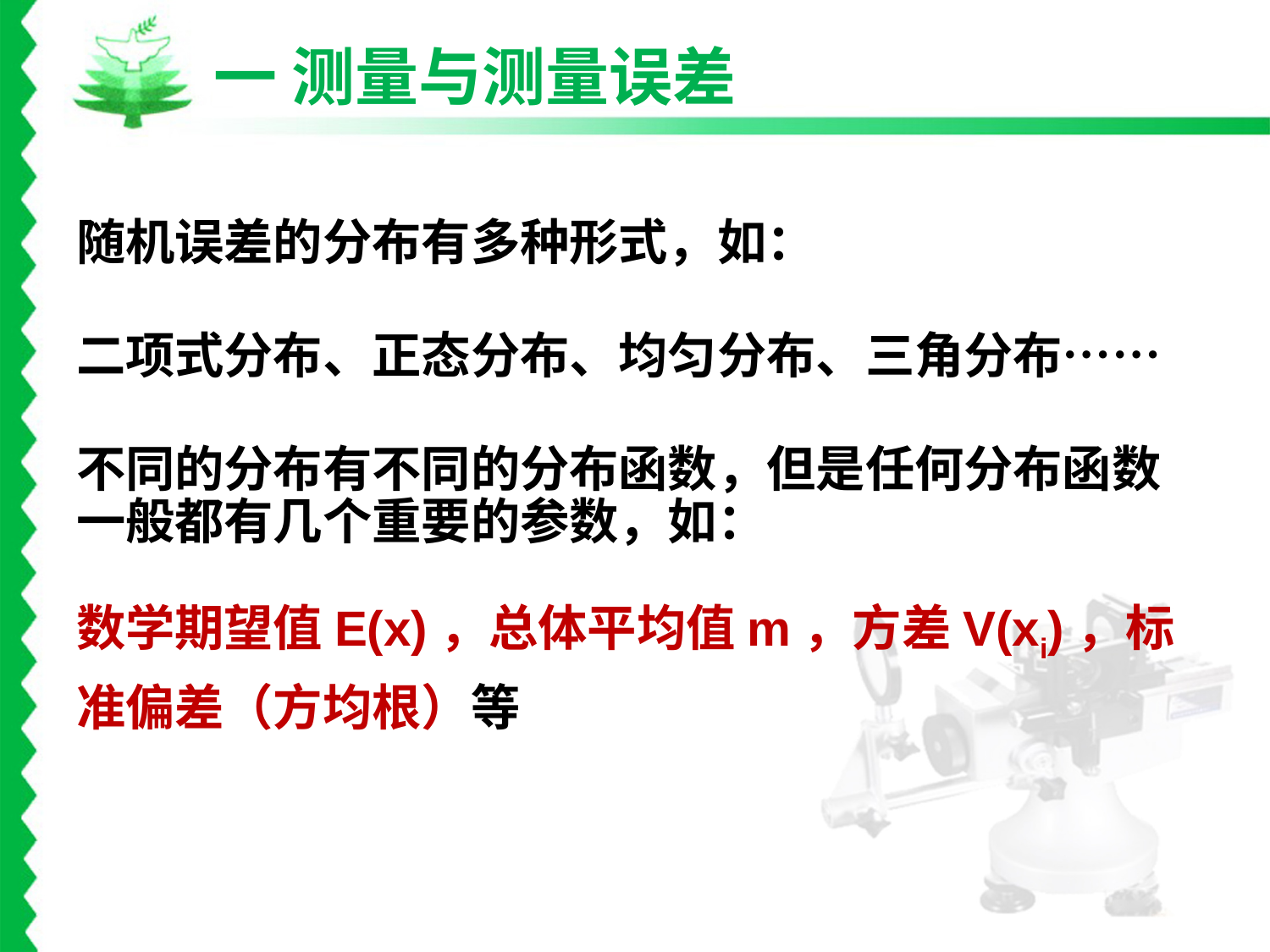

一 测量与测量误差
随机误差的分布有多种形式，如：
二项式分布、正态分布、均匀分布、三角分布……
不同的分布有不同的分布函数，但是任何分布函数一般都有几个重要的参数，如：
数学期望值E(x)，总体平均值m，方差V(xi)，标准偏差（方均根）等